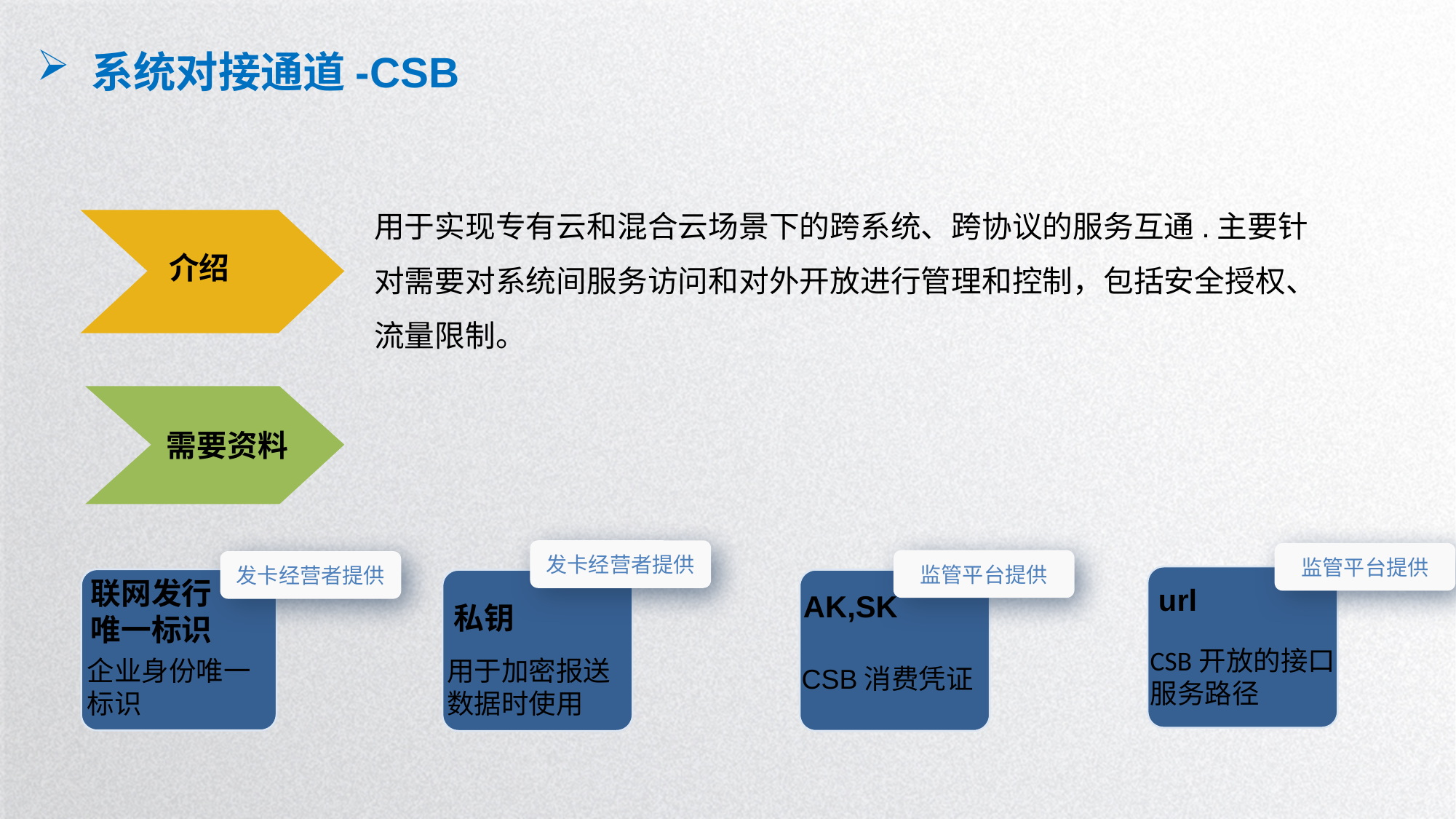

系统对接通道-CSB
用于实现专有云和混合云场景下的跨系统、跨协议的服务互通.主要针对需要对系统间服务访问和对外开放进行管理和控制，包括安全授权、流量限制。

介绍

需要资料
发卡经营者提供
监管平台提供
监管平台提供
发卡经营者提供

联网发行
唯一标识

url
AK,SK
私钥
CSB开放的接口
服务路径
企业身份唯一
标识
用于加密报送数据时使用
CSB消费凭证